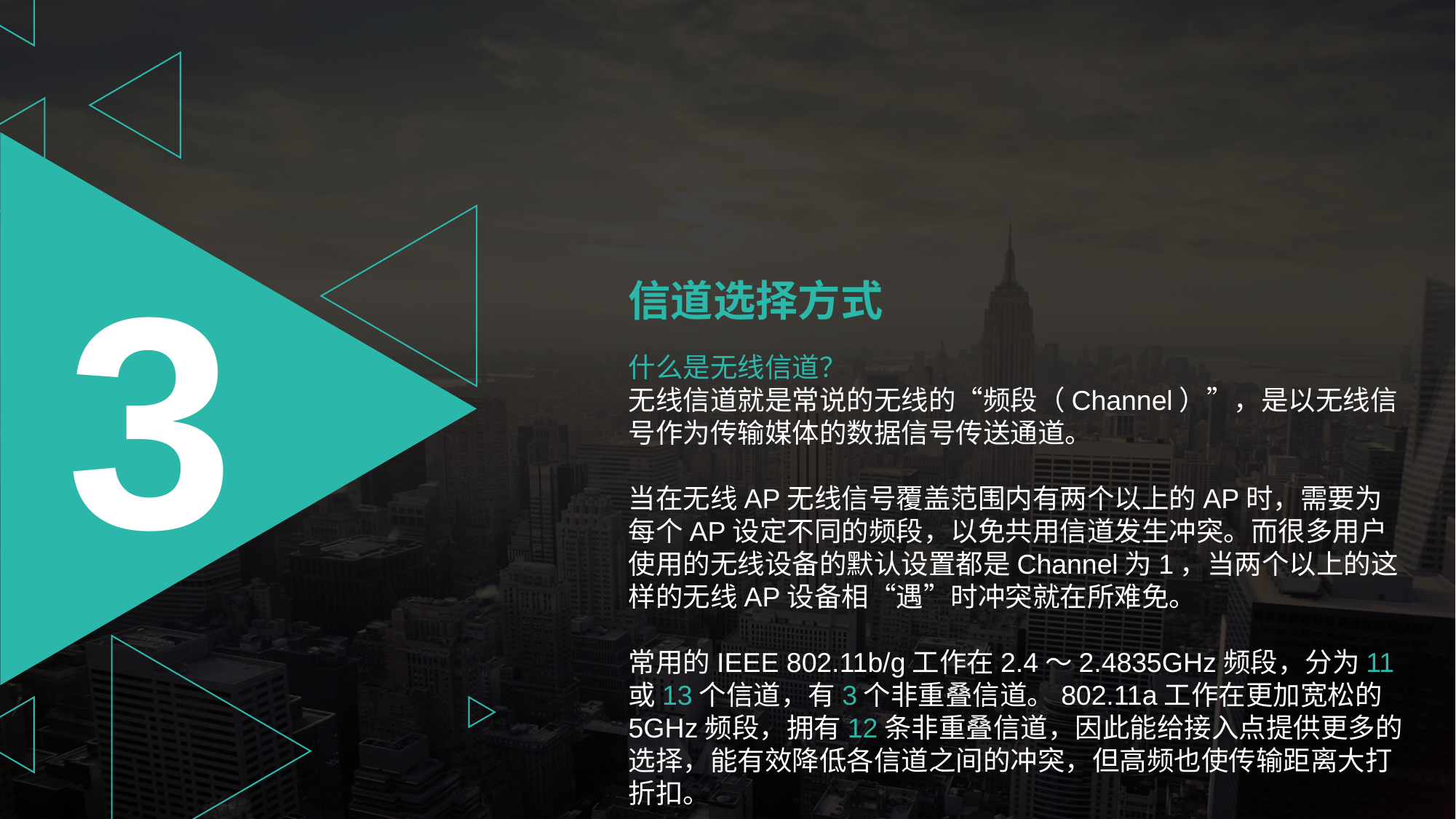

3
信道选择方式
什么是无线信道？
无线信道就是常说的无线的“频段（Channel）”，是以无线信号作为传输媒体的数据信号传送通道。

当在无线AP无线信号覆盖范围内有两个以上的AP时，需要为每个AP设定不同的频段，以免共用信道发生冲突。而很多用户使用的无线设备的默认设置都是Channel为1，当两个以上的这样的无线AP设备相“遇”时冲突就在所难免。

常用的IEEE 802.11b/g工作在2.4～2.4835GHz频段，分为11或13个信道，有3个非重叠信道。802.11a工作在更加宽松的5GHz频段，拥有12条非重叠信道，因此能给接入点提供更多的选择，能有效降低各信道之间的冲突，但高频也使传输距离大打折扣。